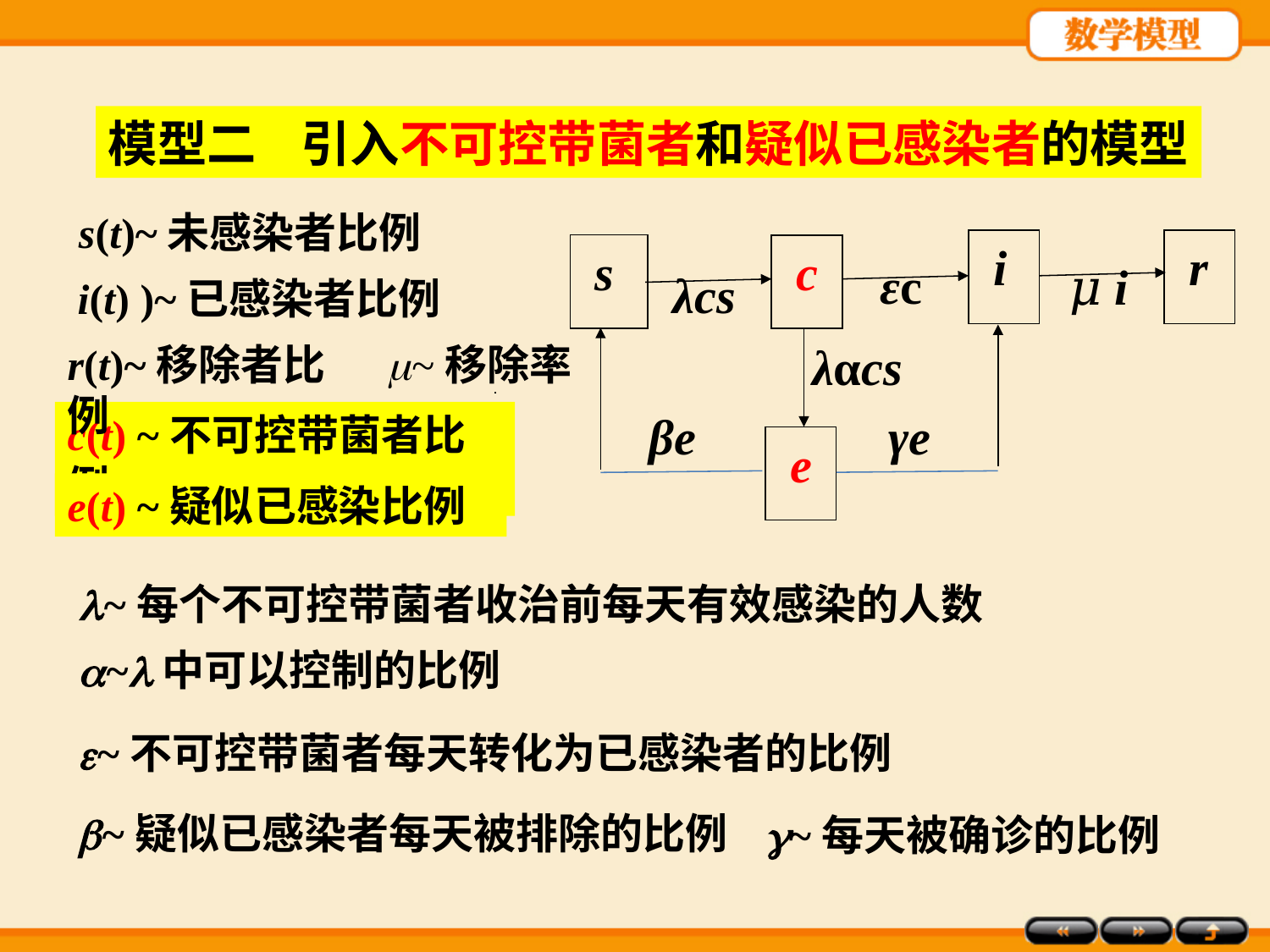

模型二    引入不可控带菌者和疑似已感染者的模型
s(t)~未感染者比例
 i
 r
 s
λcs

 c
εc

𝜇 i
λαcs
 e
βe
γe
i(t) )~已感染者比例
r(t)~移除者比例
μ~移除率
c(t) ~不可控带菌者比例
e(t) ~疑似已感染比例
λ~每个不可控带菌者收治前每天有效感染的人数
α~λ中可以控制的比例
ε~不可控带菌者每天转化为已感染者的比例
β~疑似已感染者每天被排除的比例
γ~每天被确诊的比例